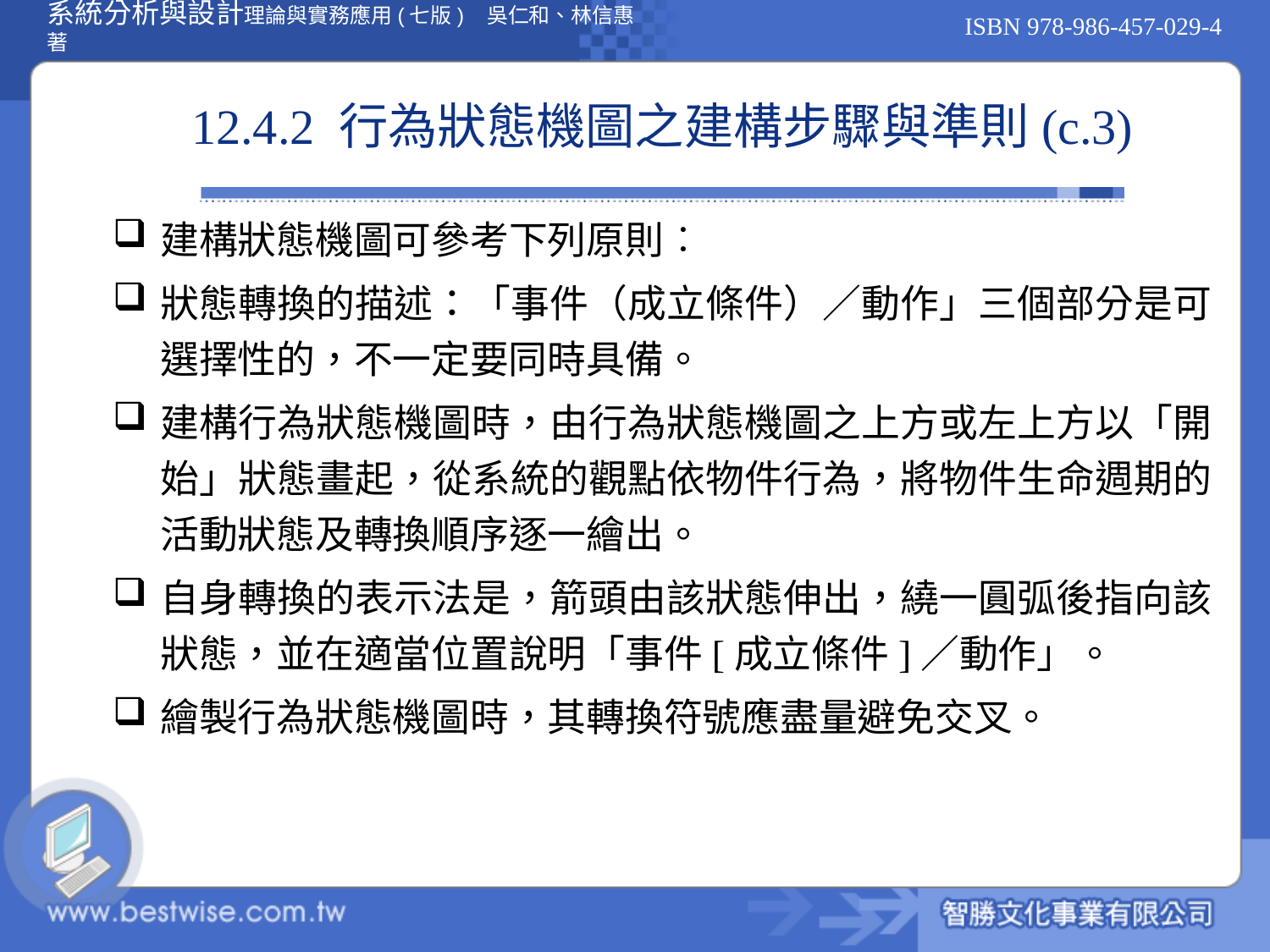

# 12.4.2 行為狀態機圖之建構步驟與準則(c.3)
建構狀態機圖可參考下列原則︰
狀態轉換的描述：「事件（成立條件）／動作」三個部分是可選擇性的，不一定要同時具備。
建構行為狀態機圖時，由行為狀態機圖之上方或左上方以「開始」狀態畫起，從系統的觀點依物件行為，將物件生命週期的活動狀態及轉換順序逐一繪出。
自身轉換的表示法是，箭頭由該狀態伸出，繞一圓弧後指向該狀態，並在適當位置說明「事件[成立條件]／動作」。
繪製行為狀態機圖時，其轉換符號應盡量避免交叉。